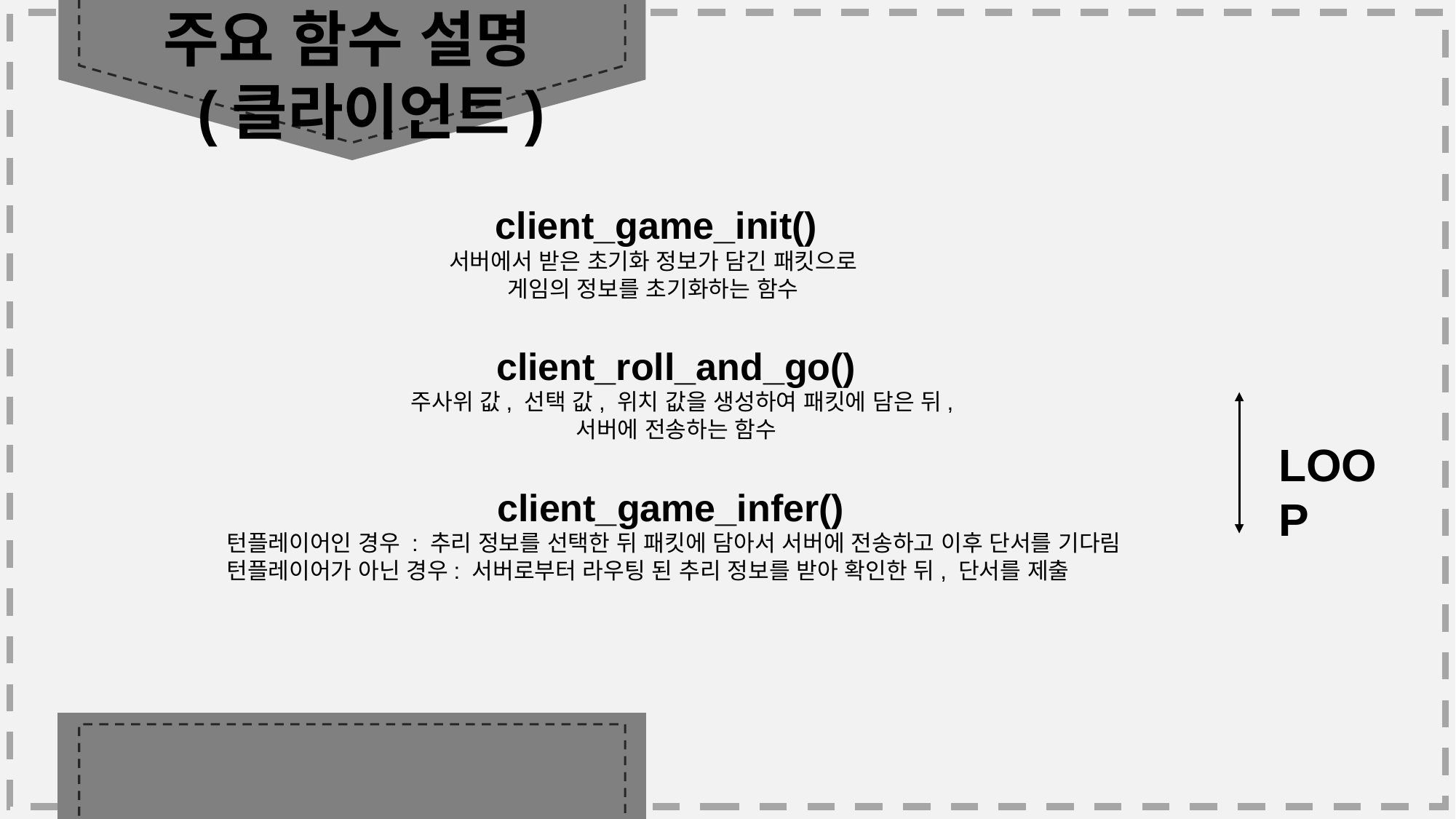

주요 함수 설명
  (클라이언트)

client_game_init()
서버에서 받은 초기화 정보가 담긴 패킷으로
게임의 정보를 초기화하는 함수
client_roll_and_go()
  주사위 값, 선택 값, 위치 값을 생성하여 패킷에 담은 뒤,
서버에 전송하는 함수
LOOP
client_game_infer()
                 턴플레이어인 경우 : 추리 정보를 선택한 뒤 패킷에 담아서 서버에 전송하고 이후 단서를 기다림
                 턴플레이어가 아닌 경우: 서버로부터 라우팅 된 추리 정보를 받아 확인한 뒤, 단서를 제출